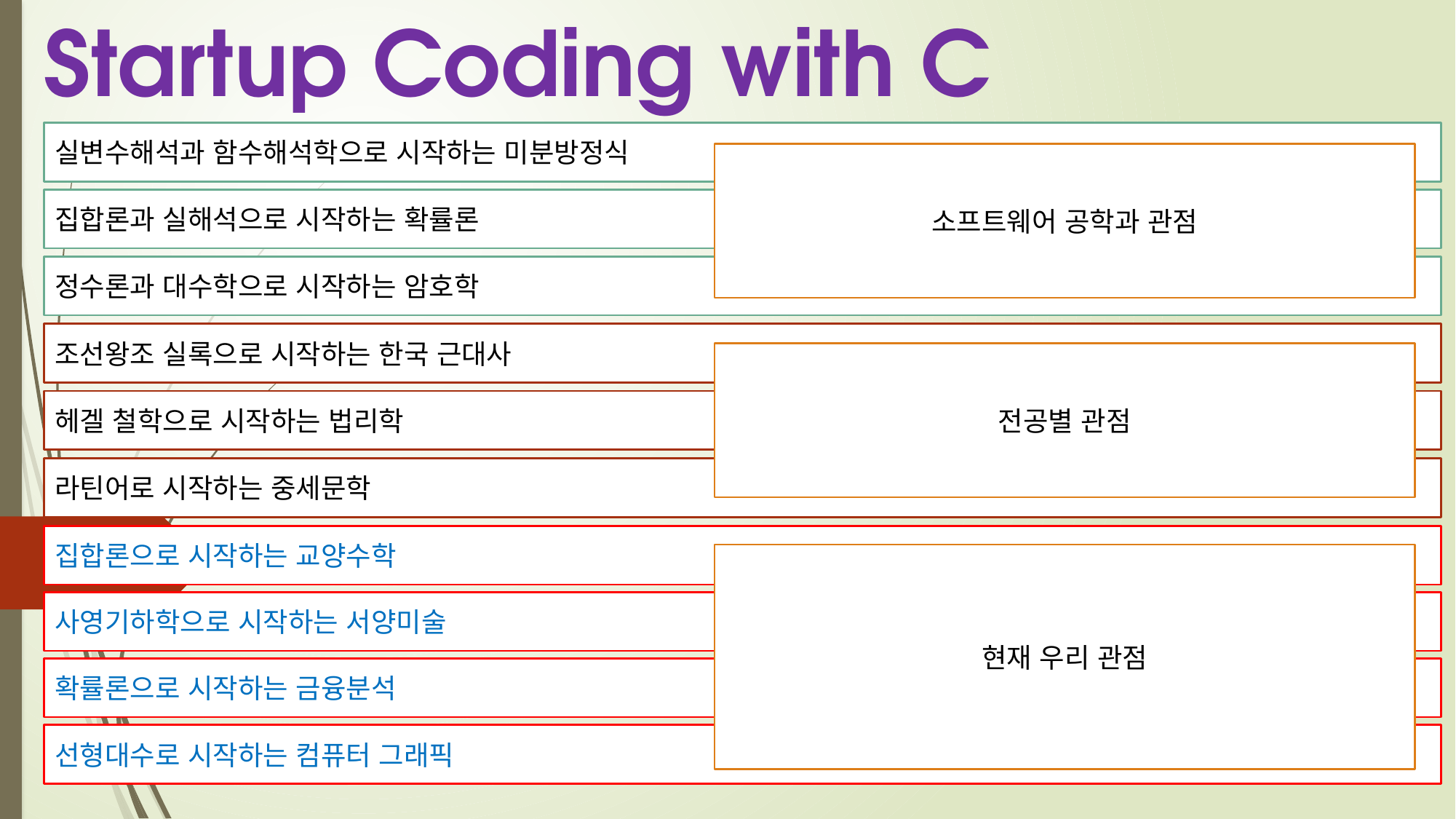

# Startup Coding with C
실변수해석과 함수해석학으로 시작하는 미분방정식
소프트웨어 공학과 관점
집합론과 실해석으로 시작하는 확률론
정수론과 대수학으로 시작하는 암호학
조선왕조 실록으로 시작하는 한국 근대사
전공별 관점
헤겔 철학으로 시작하는 법리학
라틴어로 시작하는 중세문학
집합론으로 시작하는 교양수학
현재 우리 관점
사영기하학으로 시작하는 서양미술
확률론으로 시작하는 금융분석
선형대수로 시작하는 컴퓨터 그래픽